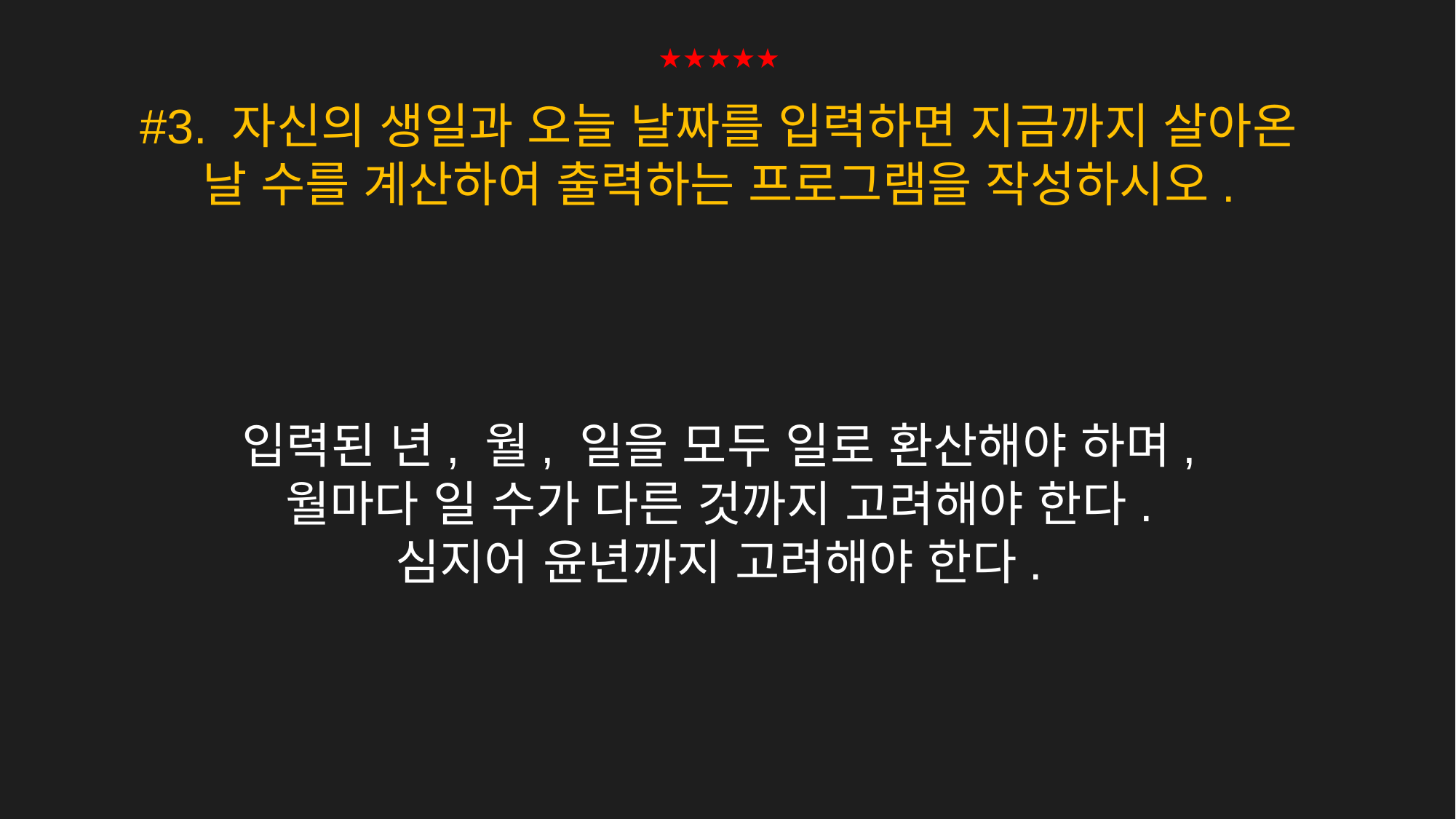

★★★★★
#3. 자신의 생일과 오늘 날짜를 입력하면 지금까지 살아온
날 수를 계산하여 출력하는 프로그램을 작성하시오.
입력된 년, 월, 일을 모두 일로 환산해야 하며,
월마다 일 수가 다른 것까지 고려해야 한다.
심지어 윤년까지 고려해야 한다.